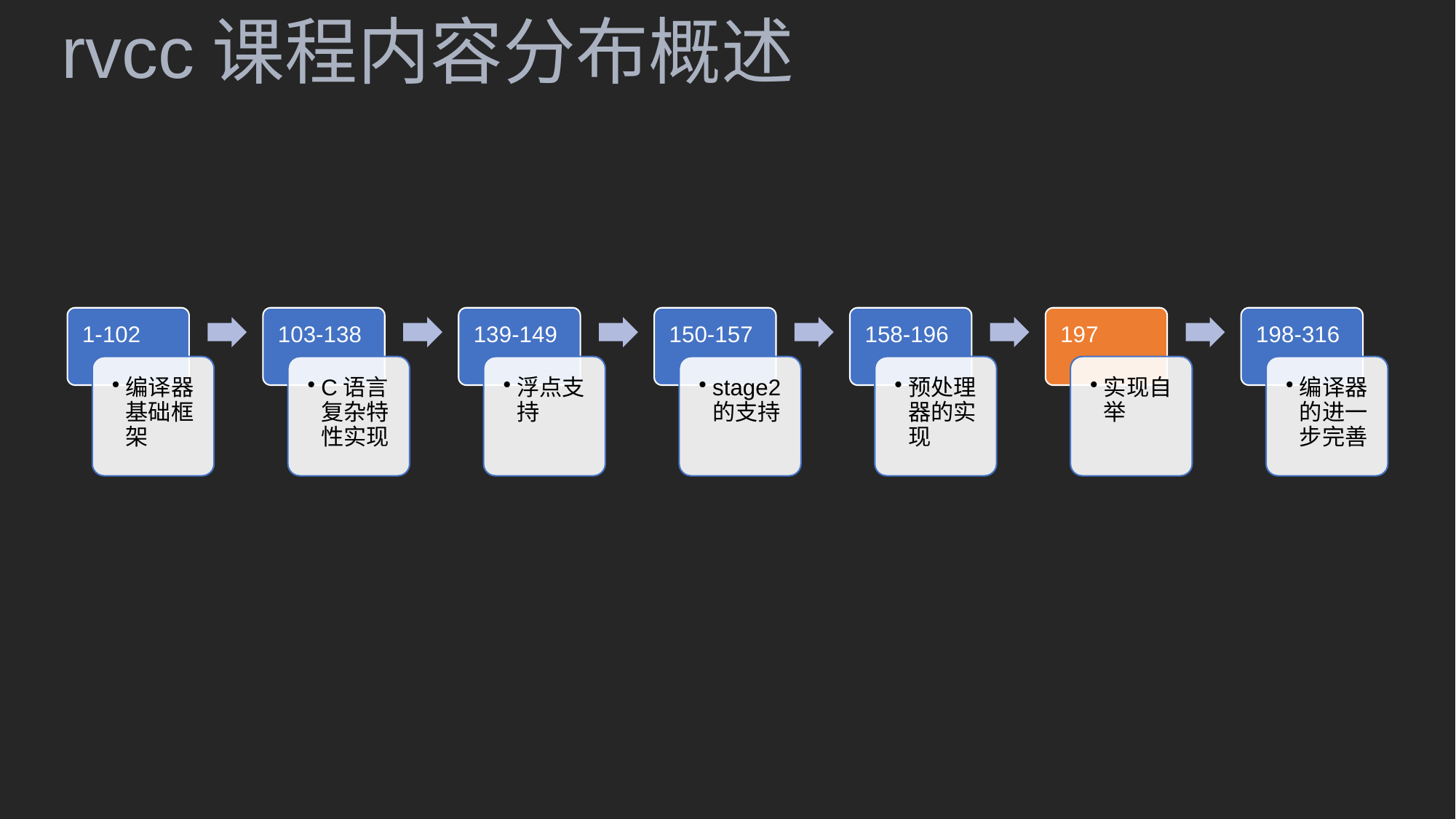

rvcc课程内容分布概述
1-102
编译器基础框架

103-138
C语言复杂特性实现

139-149
浮点支持

150-157
stage2的支持

158-196
预处理器的实现

197
实现自举

198-316
编译器的进一步完善